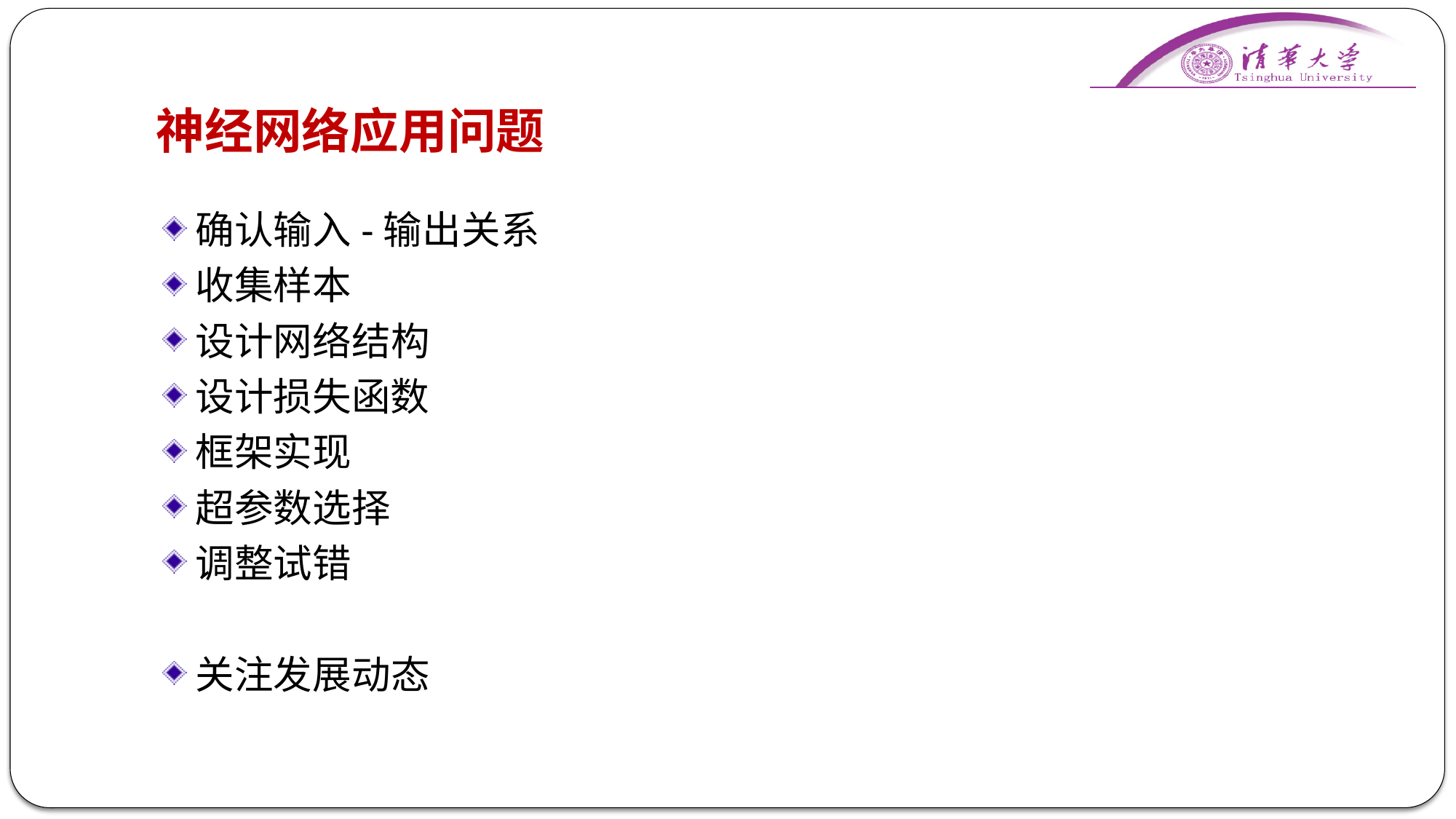

# 神经网络应用问题

确认输入-输出关系
收集样本
设计网络结构
设计损失函数
框架实现
超参数选择
调整试错

关注发展动态